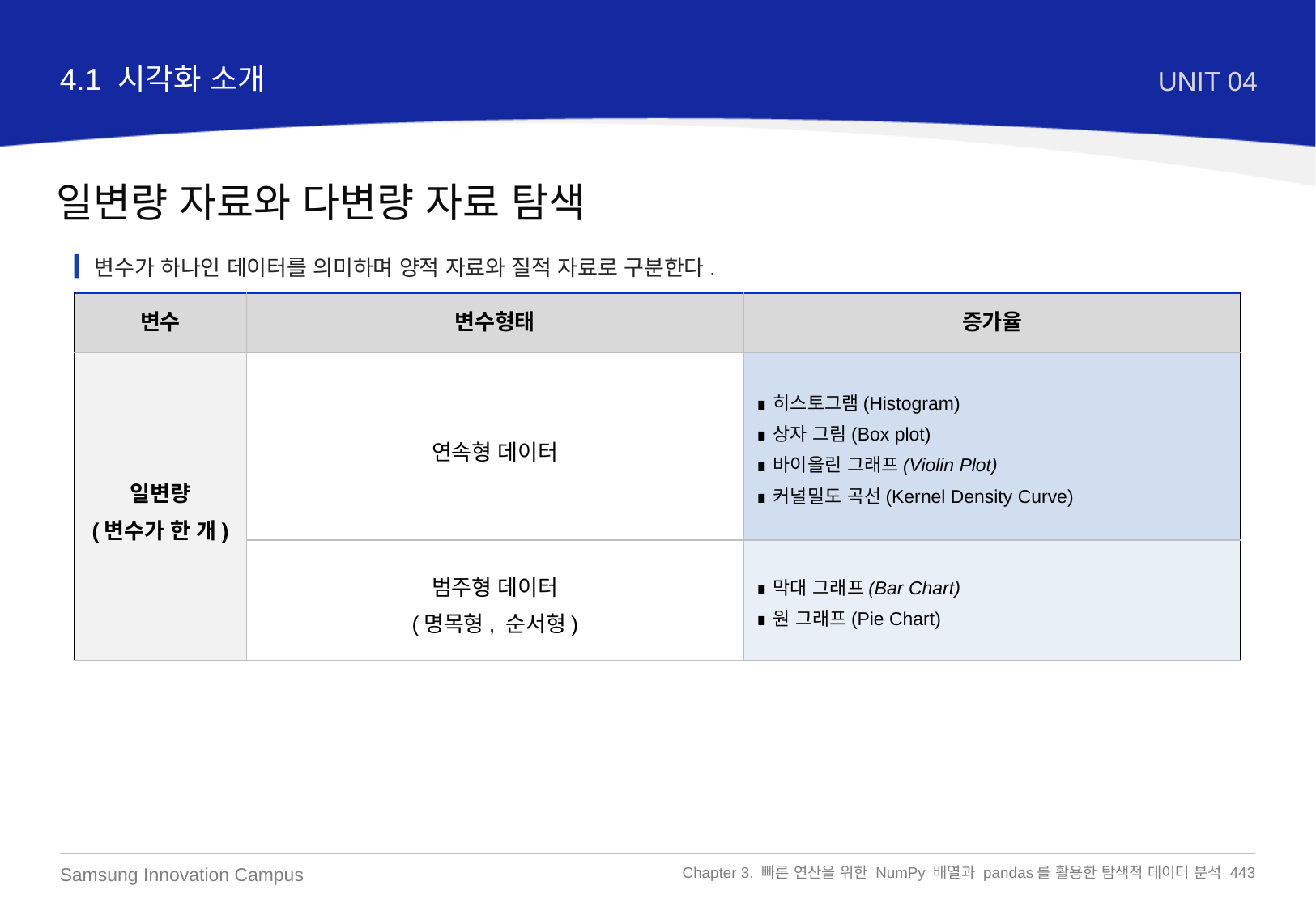

4.1 시각화 소개
UNIT 04
일변량 자료와 다변량 자료 탐색
변수가 하나인 데이터를 의미하며 양적 자료와 질적 자료로 구분한다.

| 변수 | 변수형태 | 증가율 |
| --- | --- | --- |
| 일변량 (변수가 한 개) | 연속형 데이터 | ∎히스토그램(Histogram) ∎상자 그림(Box plot) ∎바이올린 그래프(Violin Plot) ∎커널밀도 곡선(Kernel Density Curve) |
|  | 범주형 데이터 (명목형, 순서형) | ∎막대 그래프(Bar Chart) ∎원 그래프(Pie Chart) |